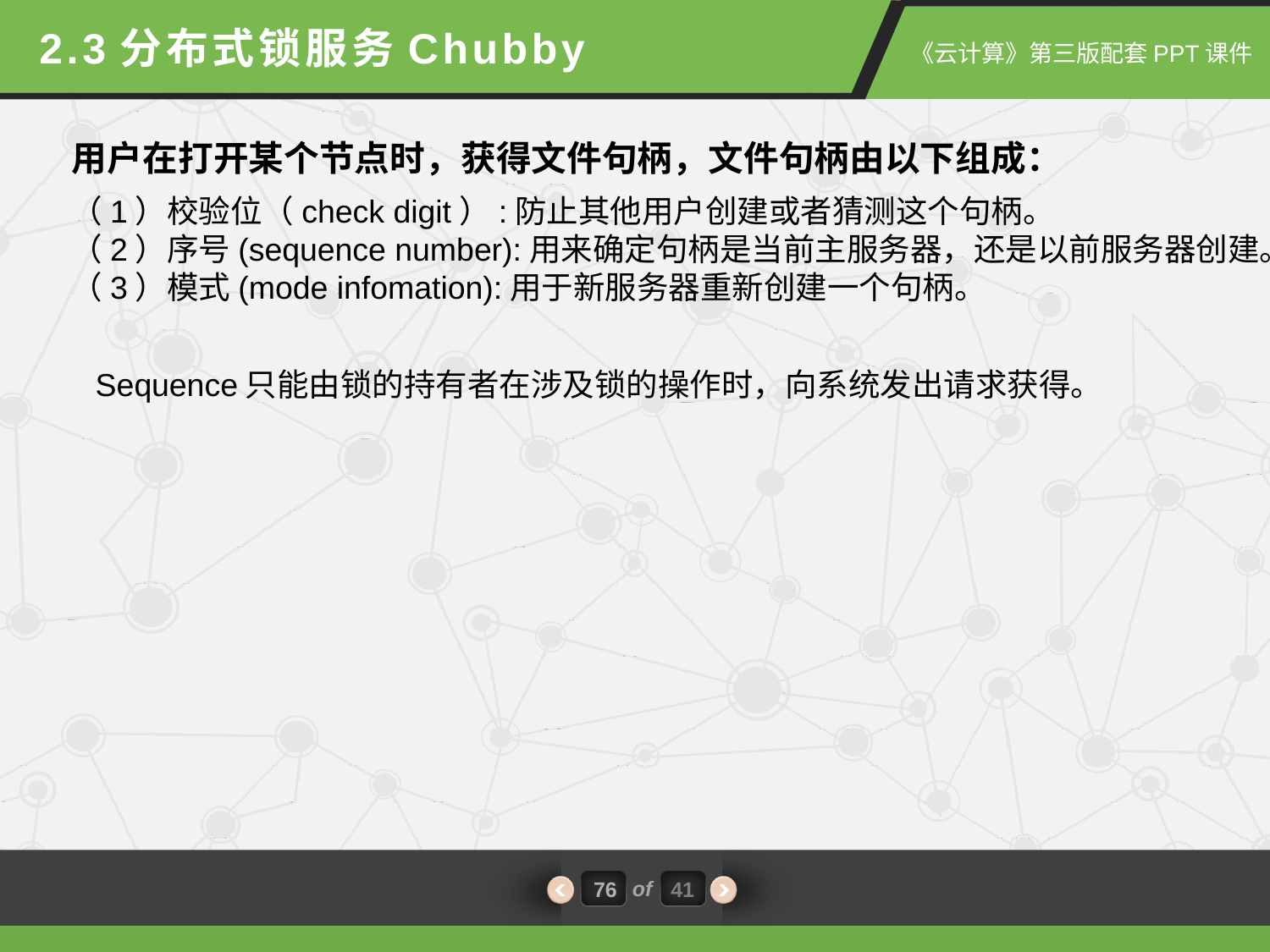

2.3分布式锁服务Chubby
用户在打开某个节点时，获得文件句柄，文件句柄由以下组成：
（1）校验位（check digit）:防止其他用户创建或者猜测这个句柄。
（2）序号(sequence number):用来确定句柄是当前主服务器，还是以前服务器创建。
（3）模式(mode infomation):用于新服务器重新创建一个句柄。
Sequence只能由锁的持有者在涉及锁的操作时，向系统发出请求获得。
76